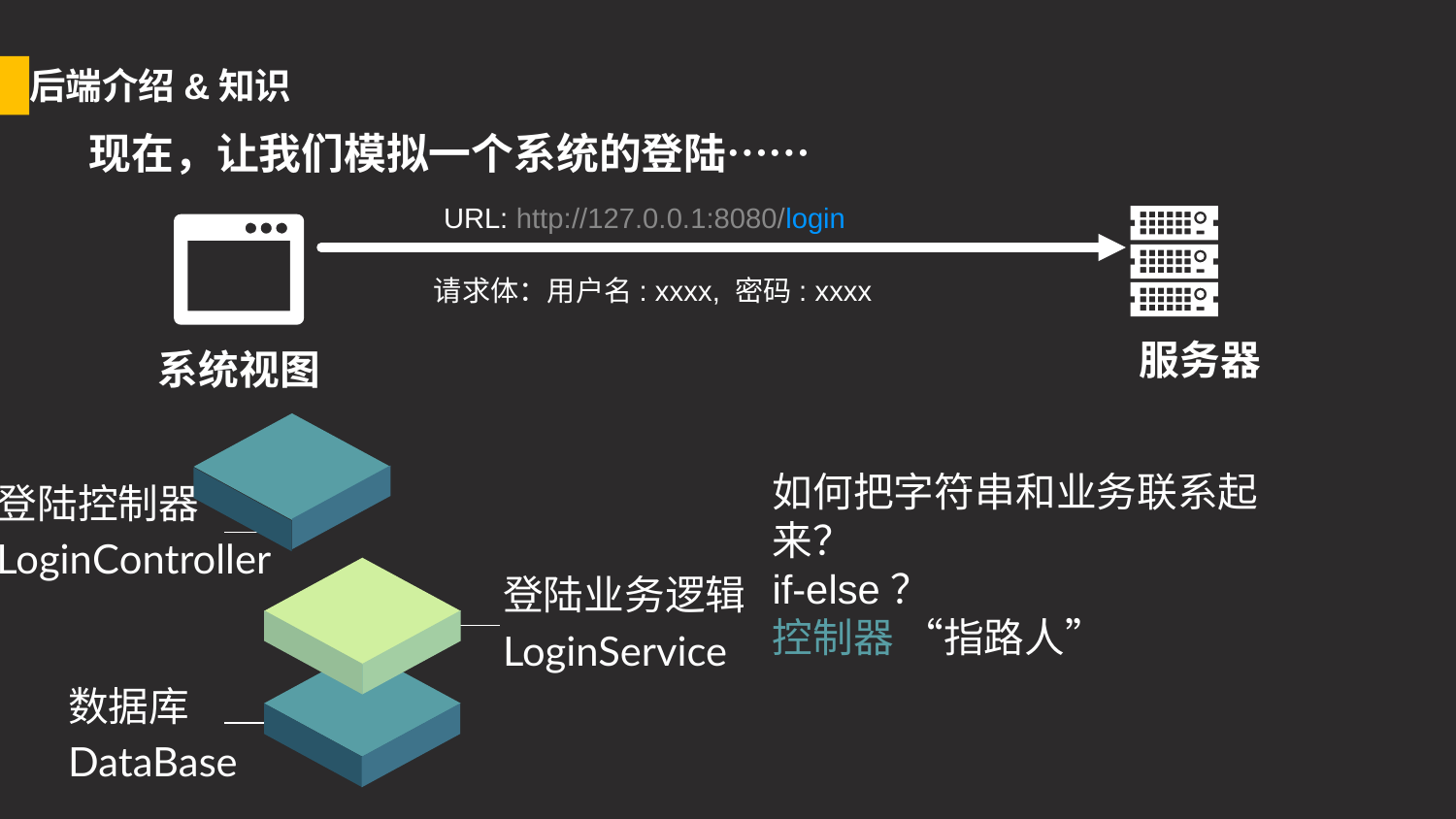

后端介绍&知识
现在，让我们模拟一个系统的登陆……
URL: http://127.0.0.1:8080/login

请求体：用户名: xxxx, 密码: xxxx
服务器
系统视图

如何把字符串和业务联系起来？
if-else？
控制器 “指路人”
登陆控制器
LoginController

登陆业务逻辑
LoginService

数据库
DataBase